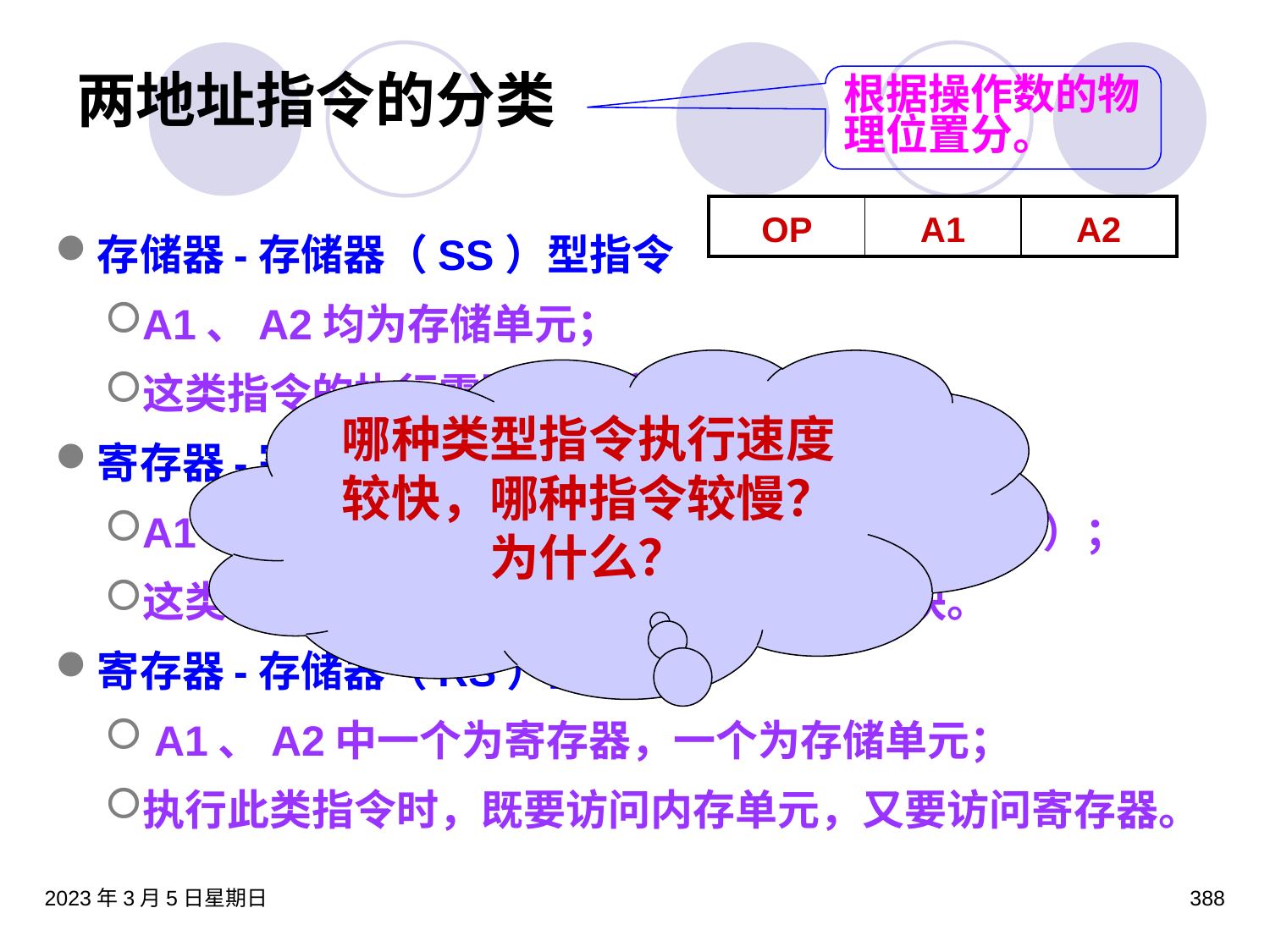

# 两地址指令的分类
根据操作数的物理位置分。
| OP | A1 | A2 |
| --- | --- | --- |
存储器-存储器（SS）型指令
A1、A2均为存储单元；
这类指令的执行需要多次访存。
寄存器-寄存器（RR）型指令
A1、A2均为寄存器（通用寄存器、专用寄存器）；
这类指令的执行不需要访存，因此速度很快。
寄存器-存储器（RS）型指令
 A1、A2中一个为寄存器，一个为存储单元；
执行此类指令时，既要访问内存单元，又要访问寄存器。
哪种类型指令执行速度较快，哪种指令较慢？为什么？
2023年3月5日星期日
388